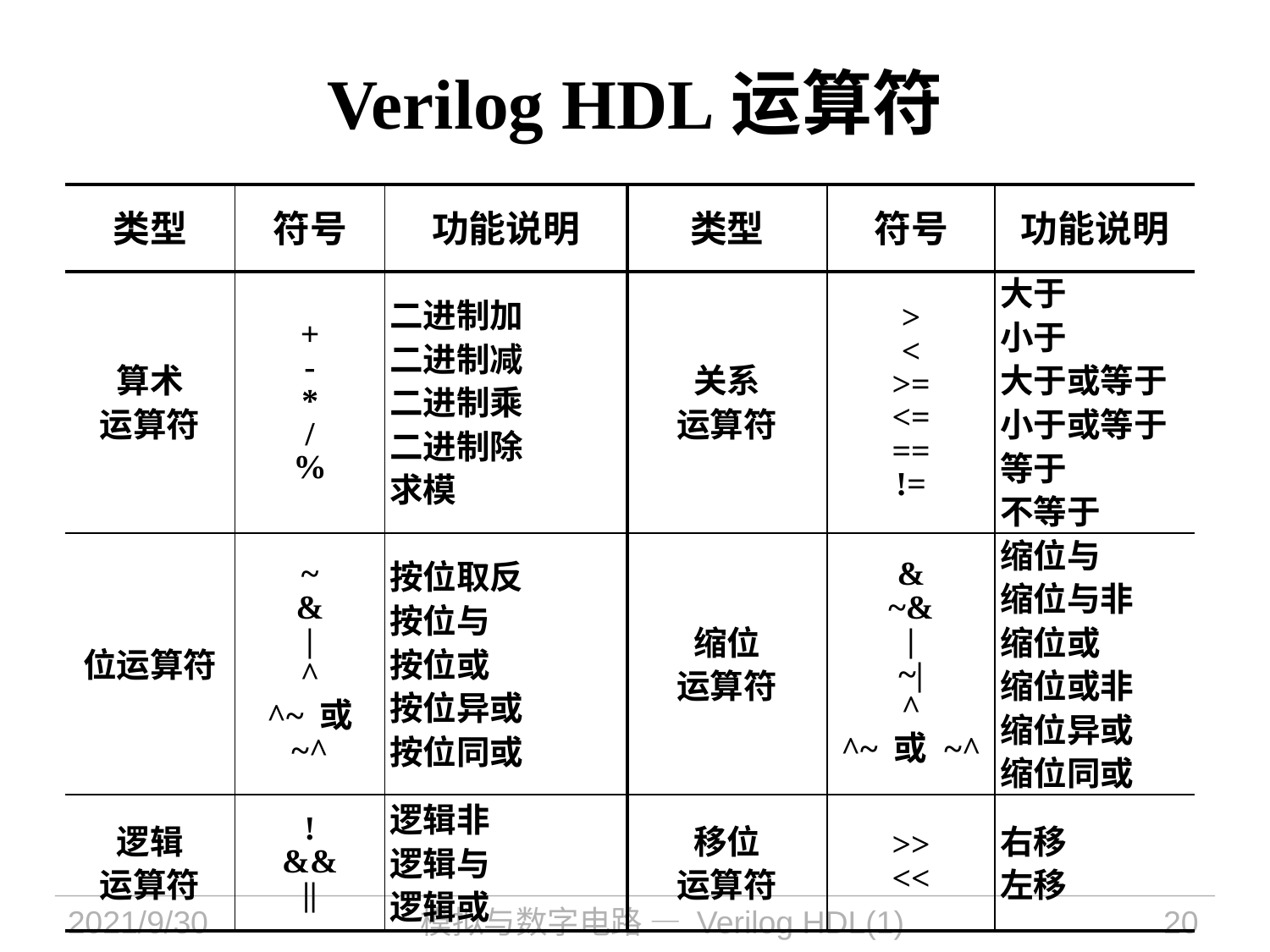

# Verilog HDL运算符
| 类型 | 符号 | 功能说明 | 类型 | 符号 | 功能说明 |
| --- | --- | --- | --- | --- | --- |
| 算术 运算符 | + - \* / % | 二进制加 二进制减 二进制乘 二进制除 求模 | 关系 运算符 | > < >= <= == != | 大于 小于 大于或等于 小于或等于 等于 不等于 |
| 位运算符 | ~ & | ^ ^~ 或 ~^ | 按位取反 按位与 按位或 按位异或 按位同或 | 缩位 运算符 | & ~& | ~| ^ ^~ 或 ~^ | 缩位与 缩位与非 缩位或 缩位或非 缩位异或 缩位同或 |
| 逻辑 运算符 | ! && || | 逻辑非 逻辑与 逻辑或 | 移位 运算符 | >> << | 右移 左移 |
2021/9/30
模拟与数字电路 — Verilog HDL(1)
20